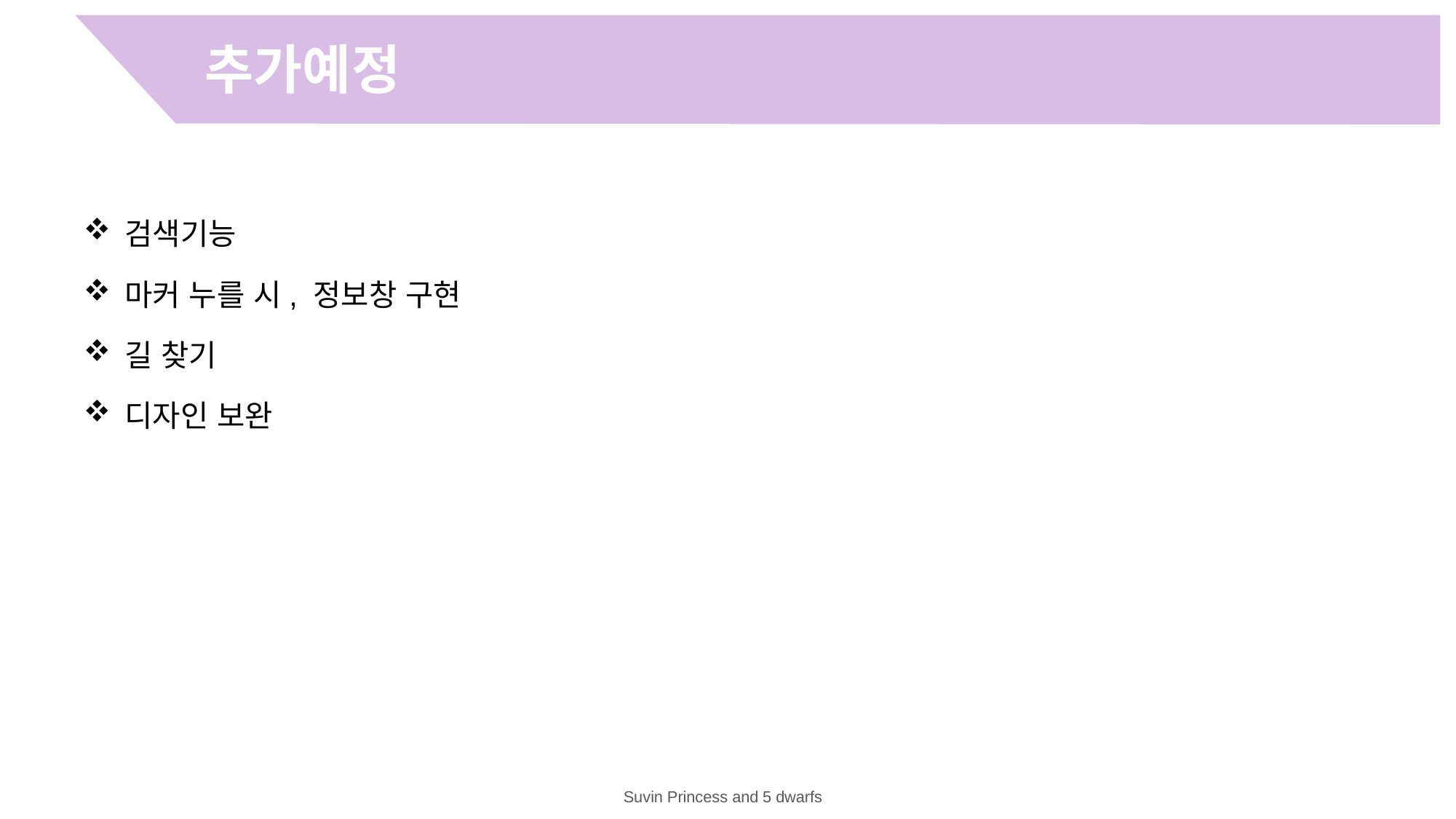

추가예정
검색기능
마커 누를 시, 정보창 구현
길 찾기
디자인 보완

Suvin Princess and 5 dwarfs